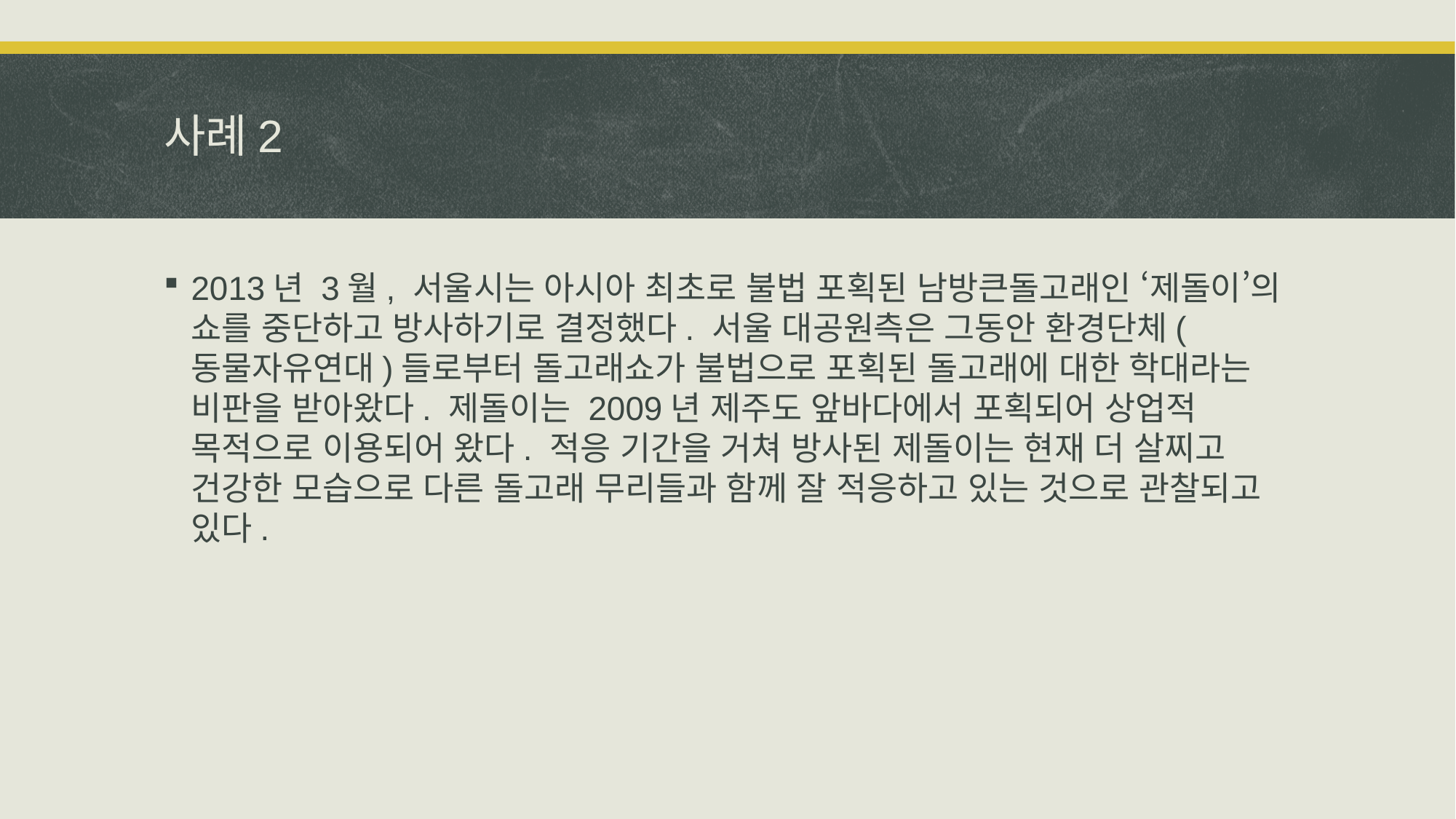

# 사례2
2013년 3월, 서울시는 아시아 최초로 불법 포획된 남방큰돌고래인 ‘제돌이’의 쇼를 중단하고 방사하기로 결정했다. 서울 대공원측은 그동안 환경단체(동물자유연대)들로부터 돌고래쇼가 불법으로 포획된 돌고래에 대한 학대라는 비판을 받아왔다. 제돌이는 2009년 제주도 앞바다에서 포획되어 상업적 목적으로 이용되어 왔다. 적응 기간을 거쳐 방사된 제돌이는 현재 더 살찌고 건강한 모습으로 다른 돌고래 무리들과 함께 잘 적응하고 있는 것으로 관찰되고 있다.